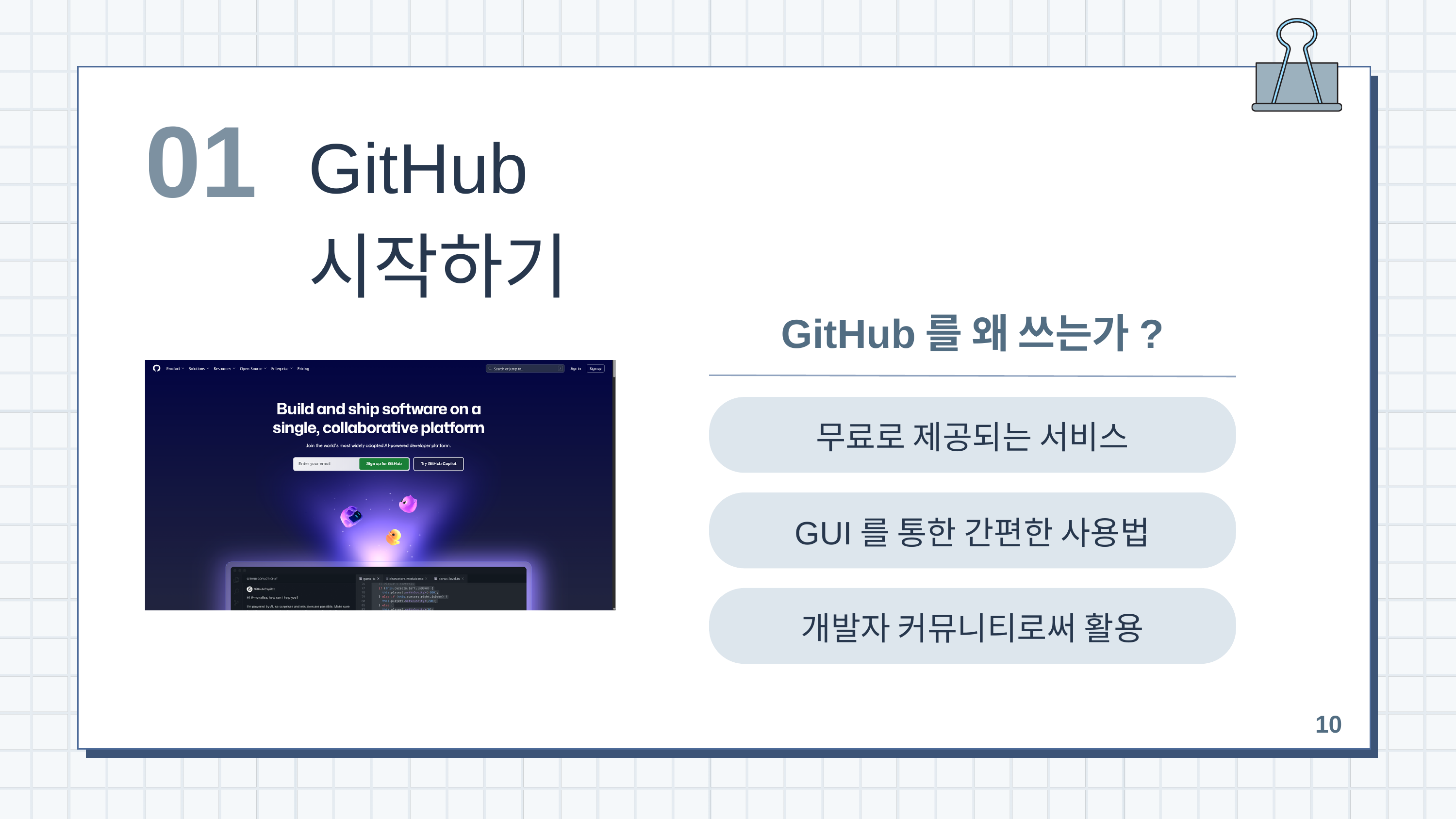

01
GitHub 시작하기
GitHub를 왜 쓰는가?

무료로 제공되는 서비스

GUI를 통한 간편한 사용법

개발자 커뮤니티로써 활용
10